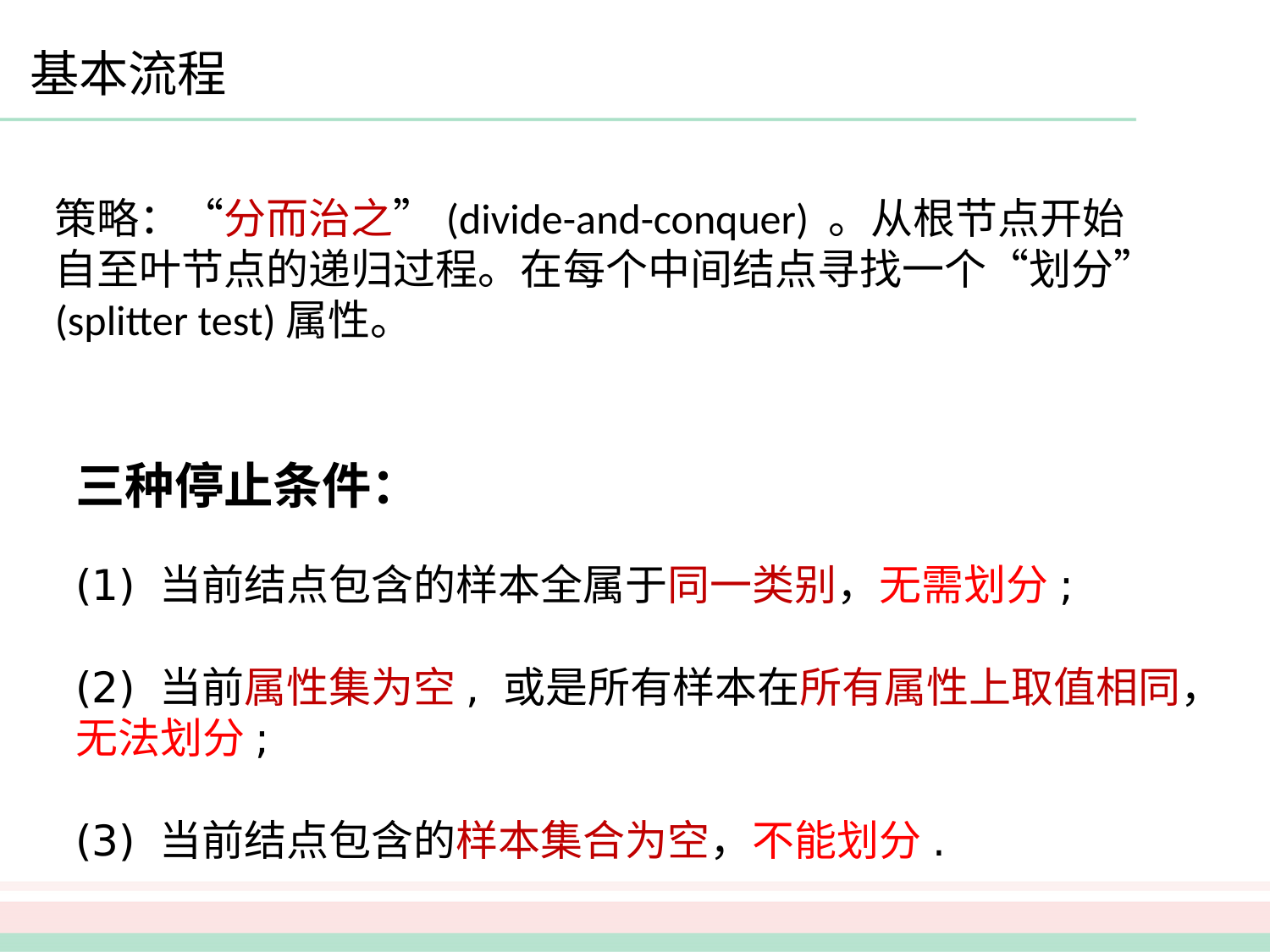

# 基本流程
策略：“分而治之”(divide-and-conquer) 。从根节点开始自至叶节点的递归过程。在每个中间结点寻找一个“划分” (splitter test)属性。
三种停止条件：

(1) 当前结点包含的样本全属于同一类别，无需划分;

(2) 当前属性集为空, 或是所有样本在所有属性上取值相同，无法划分;

(3) 当前结点包含的样本集合为空，不能划分.